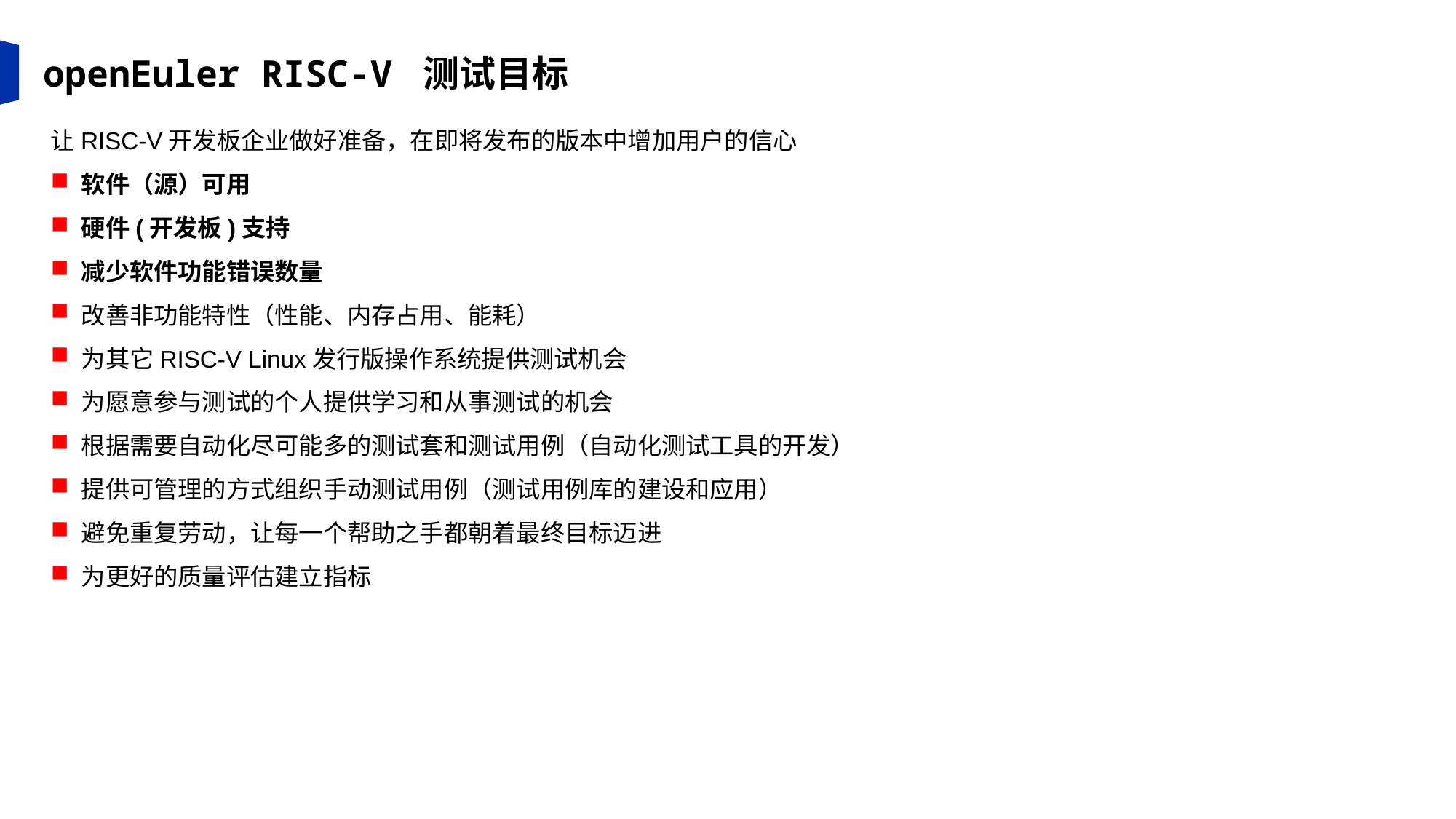

openEuler RISC-V 测试目标

让RISC-V开发板企业做好准备，在即将发布的版本中增加用户的信心
软件（源）可用
硬件(开发板)支持
减少软件功能错误数量
改善非功能特性（性能、内存占用、能耗）
为其它RISC-V Linux发行版操作系统提供测试机会
为愿意参与测试的个人提供学习和从事测试的机会
根据需要自动化尽可能多的测试套和测试用例（自动化测试工具的开发）
提供可管理的方式组织手动测试用例（测试用例库的建设和应用）
避免重复劳动，让每一个帮助之手都朝着最终目标迈进
为更好的质量评估建立指标